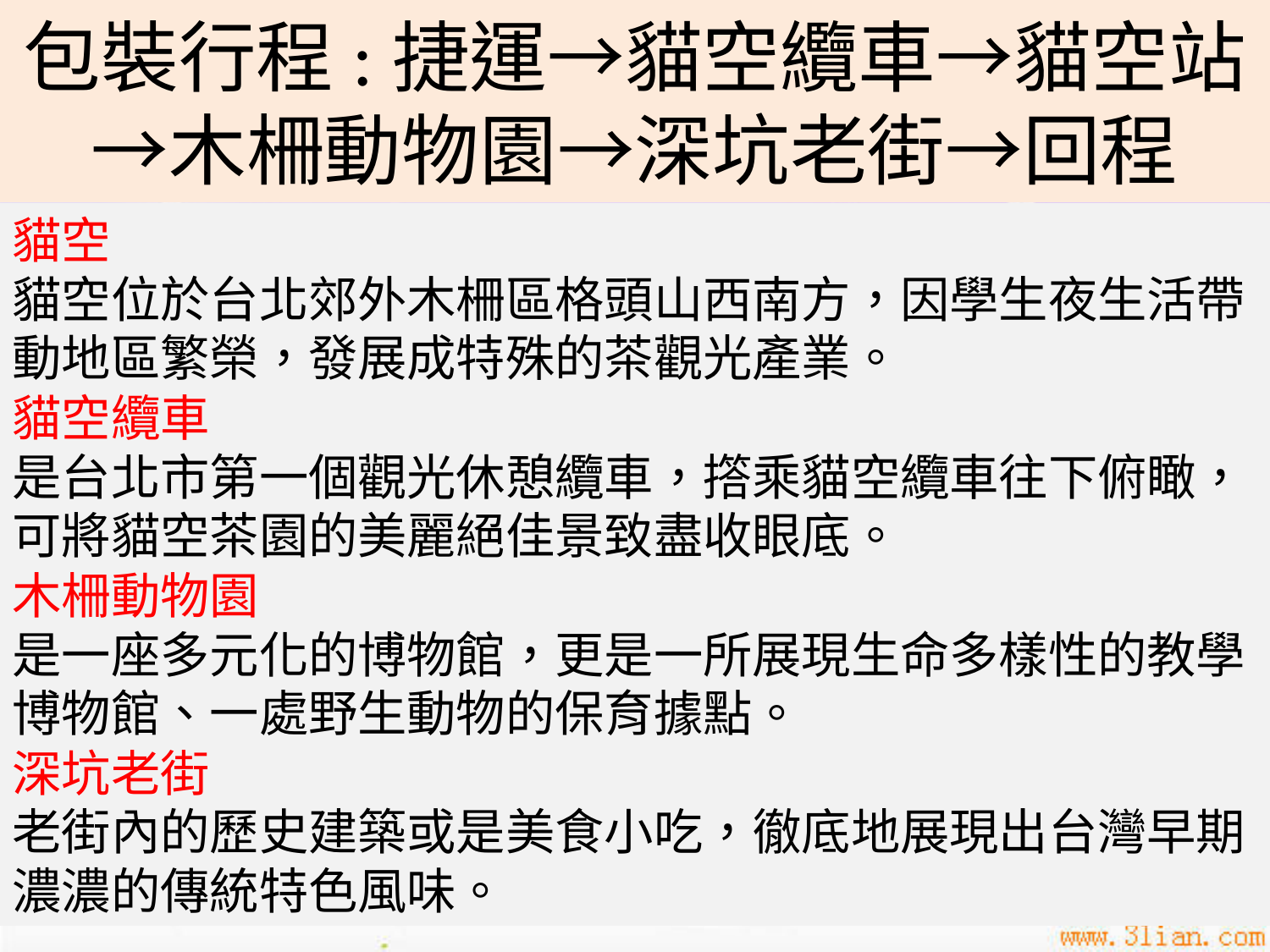

# 包裝行程:捷運→貓空纜車→貓空站→木柵動物園→深坑老街→回程
貓空
貓空位於台北郊外木柵區格頭山西南方，因學生夜生活帶動地區繁榮，發展成特殊的茶觀光產業。
貓空纜車
是台北市第一個觀光休憩纜車，撘乘貓空纜車往下俯瞰，可將貓空茶園的美麗絕佳景致盡收眼底。
木柵動物園
是一座多元化的博物館，更是一所展現生命多樣性的教學博物館、一處野生動物的保育據點。
深坑老街
老街內的歷史建築或是美食小吃，徹底地展現出台灣早期濃濃的傳統特色風味。